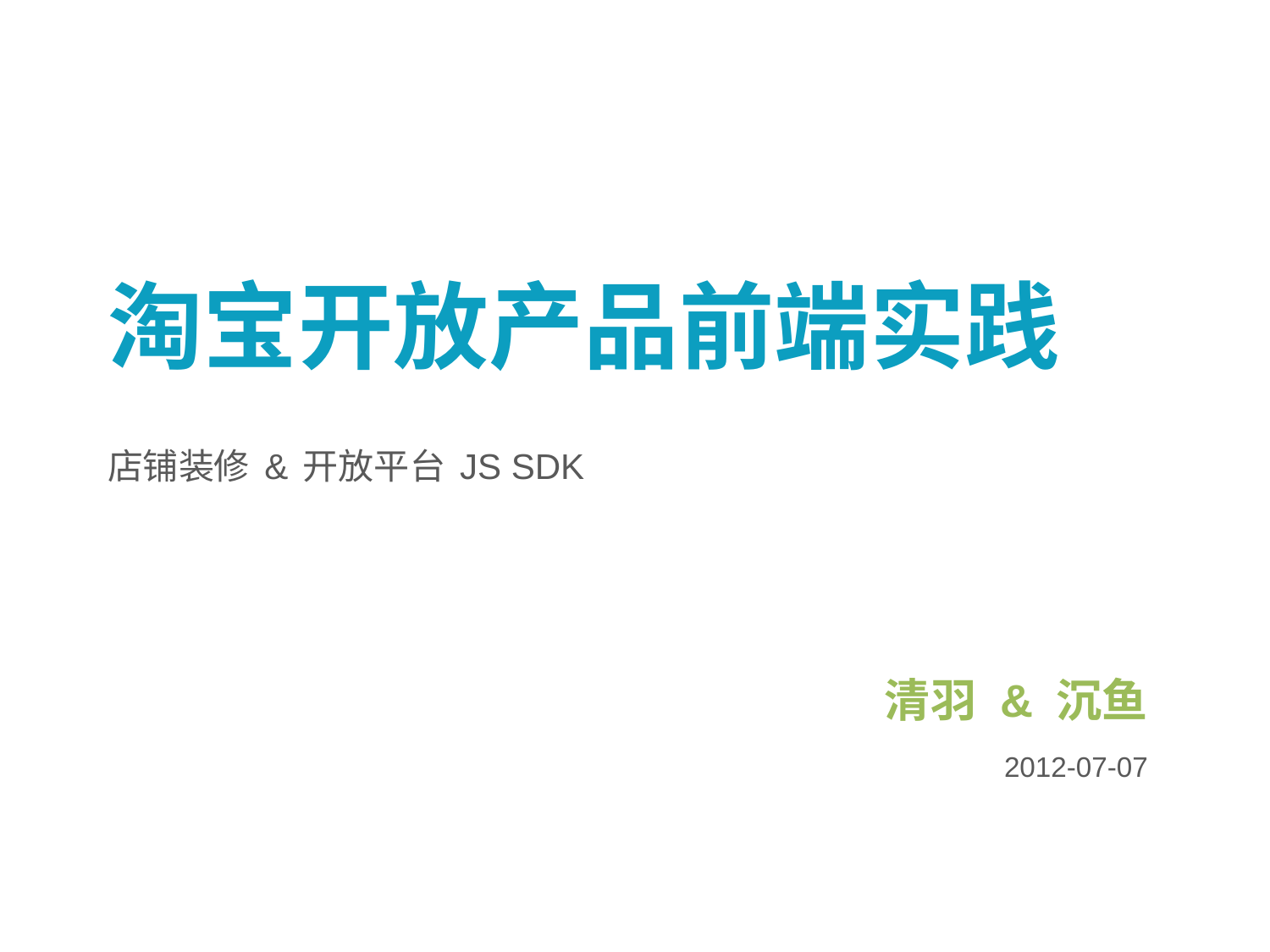

# 淘宝开放产品前端实践
店铺装修 & 开放平台 JS SDK
清羽 & 沉鱼
2012-07-07